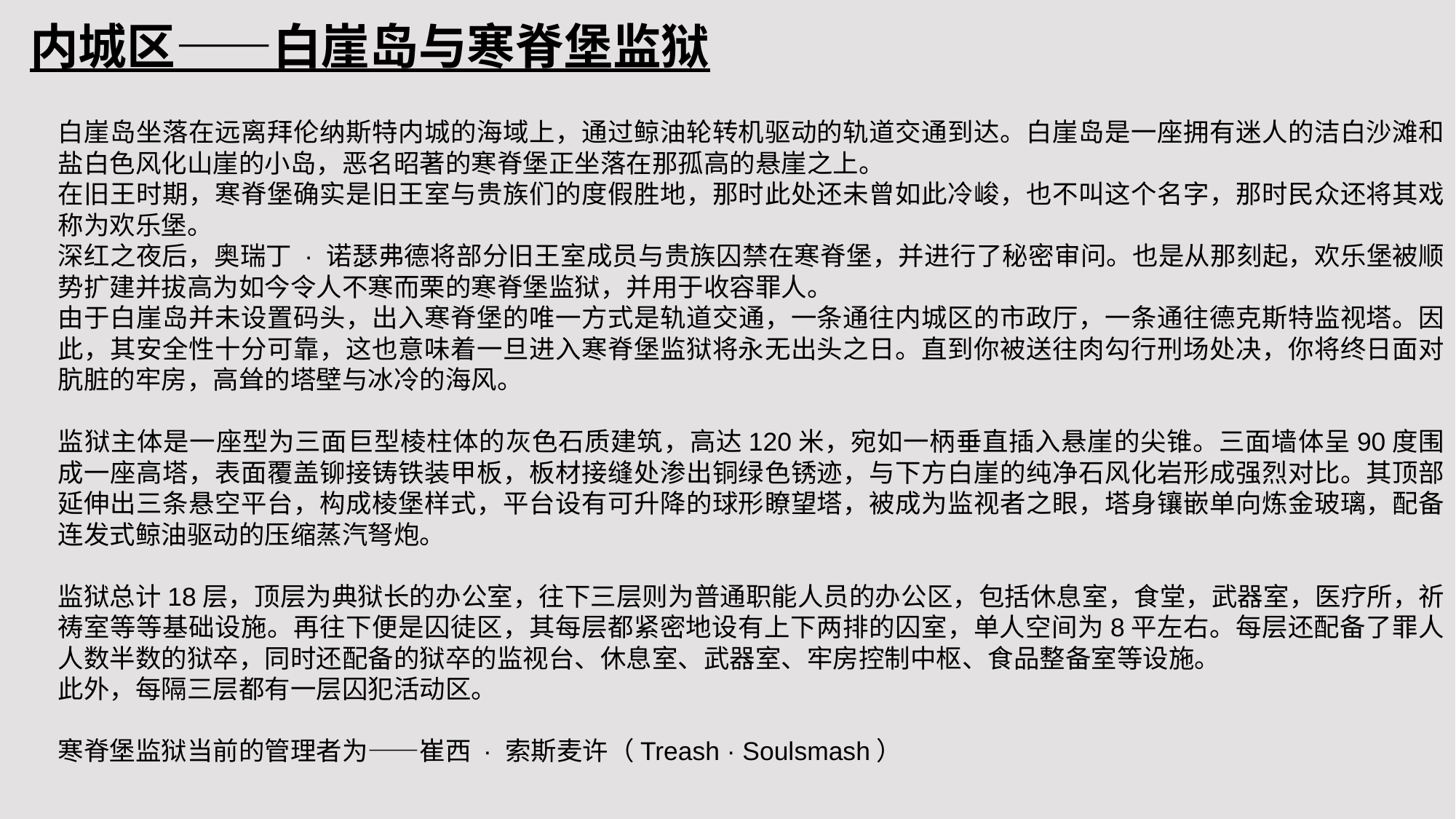

内城区——白崖岛与寒脊堡监狱
白崖岛坐落在远离拜伦纳斯特内城的海域上，通过鲸油轮转机驱动的轨道交通到达。白崖岛是一座拥有迷人的洁白沙滩和盐白色风化山崖的小岛，恶名昭著的寒脊堡正坐落在那孤高的悬崖之上。
在旧王时期，寒脊堡确实是旧王室与贵族们的度假胜地，那时此处还未曾如此冷峻，也不叫这个名字，那时民众还将其戏称为欢乐堡。
深红之夜后，奥瑞丁 · 诺瑟弗德将部分旧王室成员与贵族囚禁在寒脊堡，并进行了秘密审问。也是从那刻起，欢乐堡被顺势扩建并拔高为如今令人不寒而栗的寒脊堡监狱，并用于收容罪人。
由于白崖岛并未设置码头，出入寒脊堡的唯一方式是轨道交通，一条通往内城区的市政厅，一条通往德克斯特监视塔。因此，其安全性十分可靠，这也意味着一旦进入寒脊堡监狱将永无出头之日。直到你被送往肉勾行刑场处决，你将终日面对肮脏的牢房，高耸的塔壁与冰冷的海风。

监狱主体是一座型为三面巨型棱柱体的灰色石质建筑，高达120米，宛如一柄垂直插入悬崖的尖锥。三面墙体呈90度围成一座高塔，表面覆盖铆接铸铁装甲板，板材接缝处渗出铜绿色锈迹，与下方白崖的纯净石风化岩形成强烈对比。其顶部延伸出三条悬空平台，构成棱堡样式，平台设有可升降的球形瞭望塔，被成为监视者之眼，塔身镶嵌单向炼金玻璃，配备连发式鲸油驱动的压缩蒸汽弩炮。

监狱总计18层，顶层为典狱长的办公室，往下三层则为普通职能人员的办公区，包括休息室，食堂，武器室，医疗所，祈祷室等等基础设施。再往下便是囚徒区，其每层都紧密地设有上下两排的囚室，单人空间为8平左右。每层还配备了罪人人数半数的狱卒，同时还配备的狱卒的监视台、休息室、武器室、牢房控制中枢、食品整备室等设施。
此外，每隔三层都有一层囚犯活动区。

寒脊堡监狱当前的管理者为——崔西 · 索斯麦许（Treash · Soulsmash）